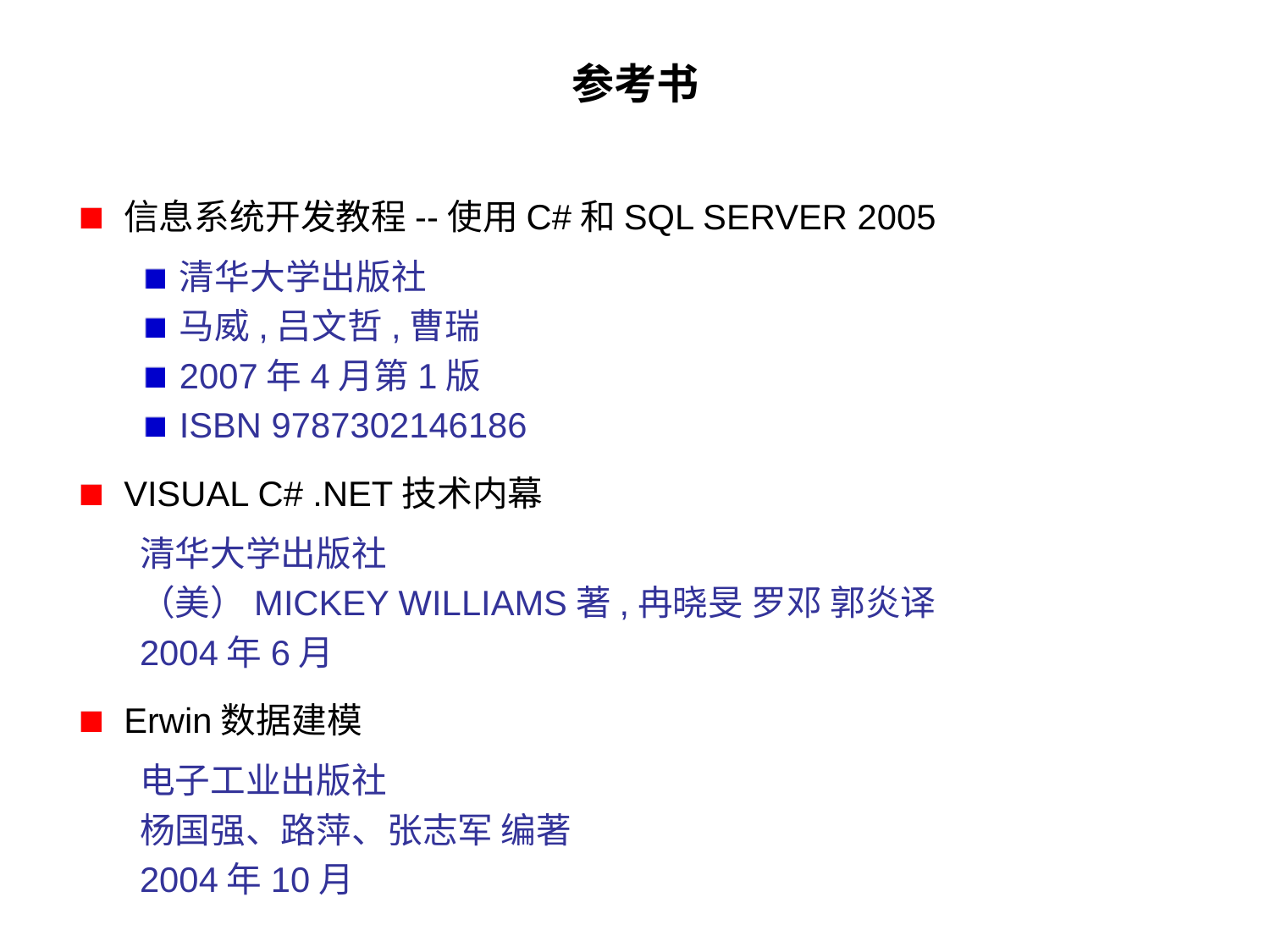

# 参考书
信息系统开发教程--使用C#和SQL SERVER 2005
清华大学出版社
马威,吕文哲,曹瑞
2007年4月第1版
ISBN 9787302146186
VISUAL C# .NET技术内幕
清华大学出版社
（美）MICKEY WILLIAMS著,冉晓旻 罗邓 郭炎译
2004年6月
Erwin数据建模
电子工业出版社
杨国强、路萍、张志军 编著
2004年10月